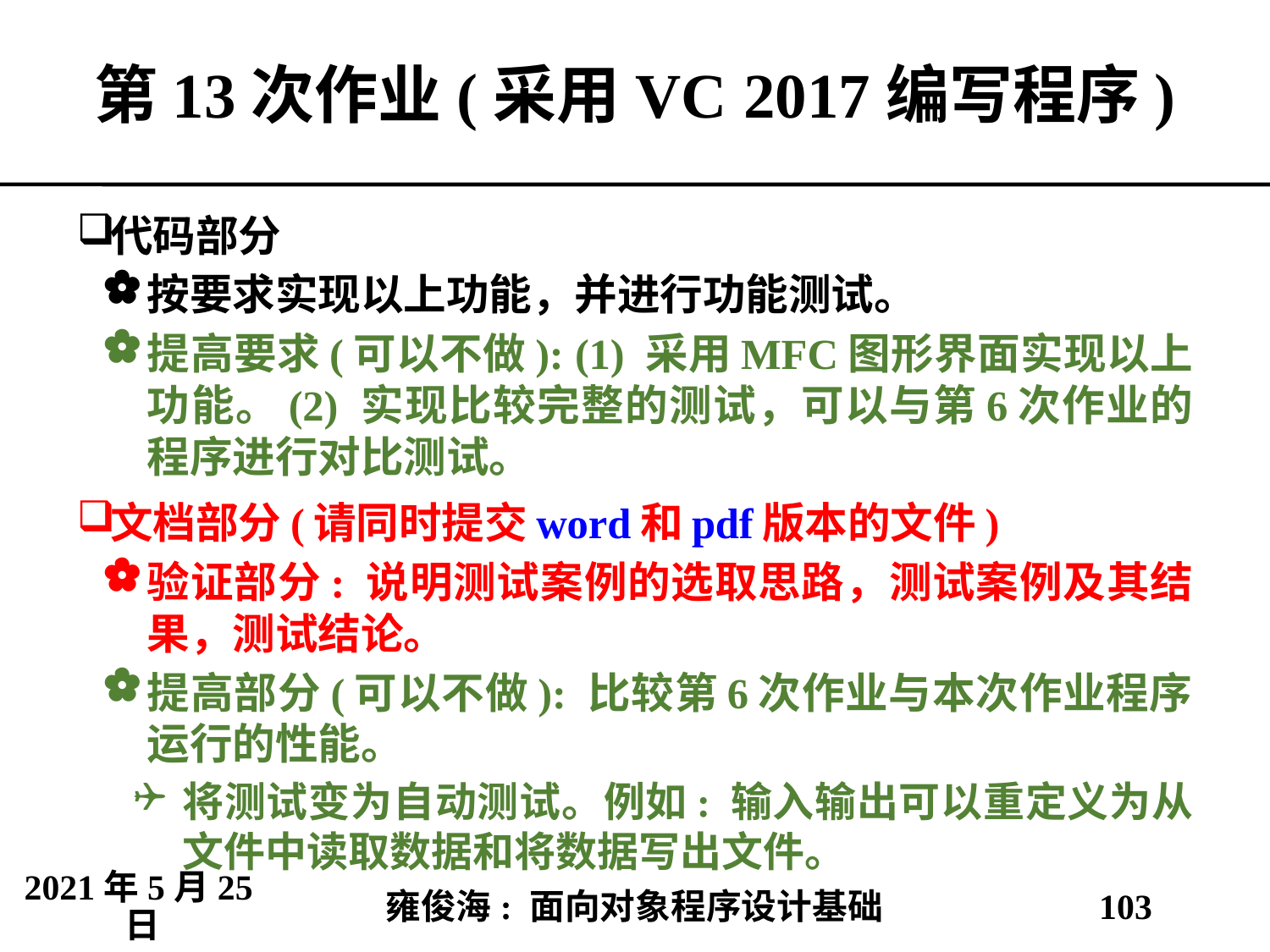

# 第13次作业(采用VC 2017编写程序)

代码部分
按要求实现以上功能，并进行功能测试。
提高要求(可以不做): (1) 采用MFC图形界面实现以上功能。(2) 实现比较完整的测试，可以与第6次作业的程序进行对比测试。
文档部分(请同时提交word和pdf版本的文件)
验证部分: 说明测试案例的选取思路，测试案例及其结果，测试结论。
提高部分(可以不做): 比较第6次作业与本次作业程序运行的性能。
将测试变为自动测试。例如: 输入输出可以重定义为从文件中读取数据和将数据写出文件。
2021年5月25日
雍俊海: 面向对象程序设计基础
103